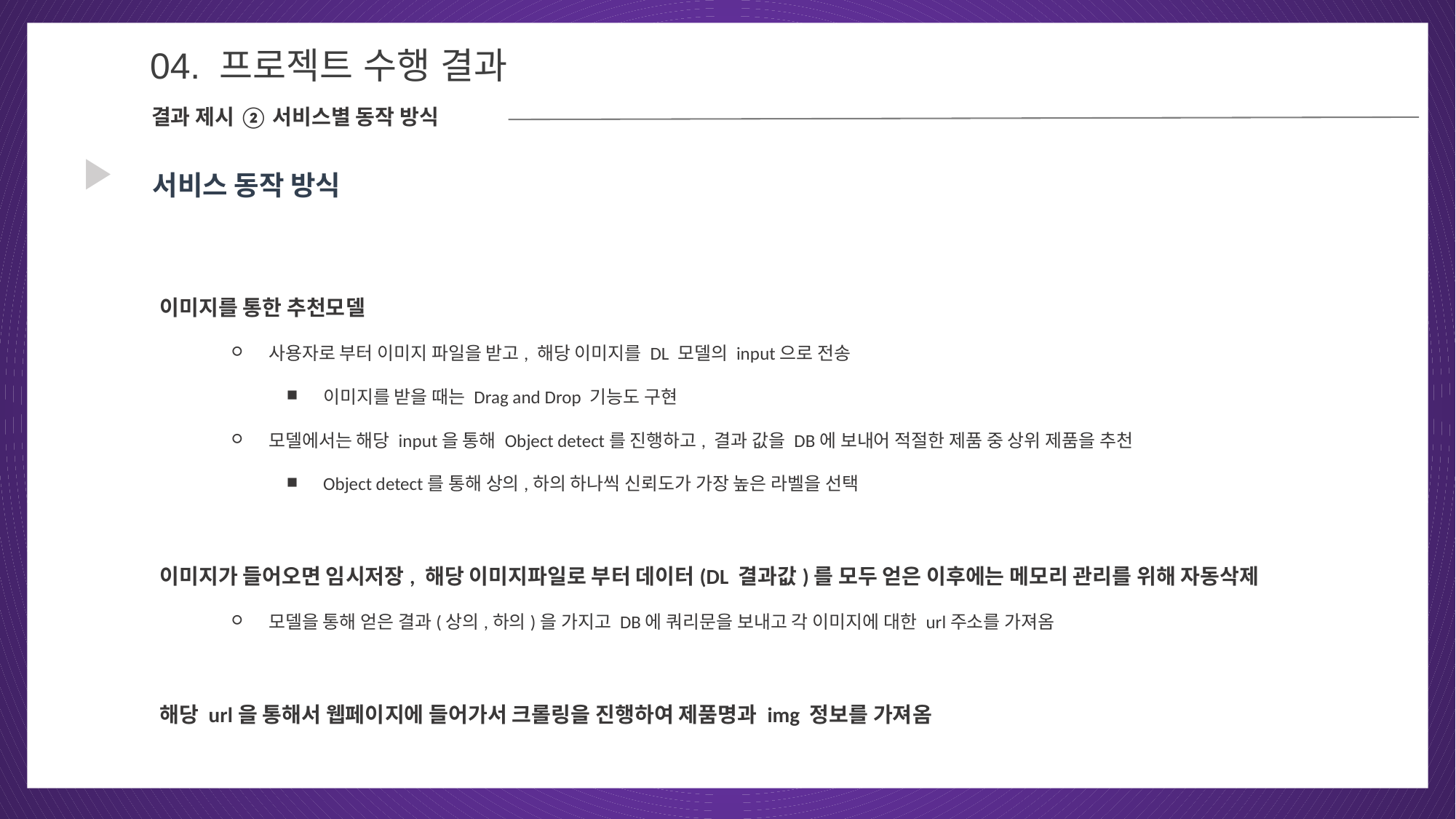

04
04. 프로젝트 수행 결과
결과 제시 ② 서비스별 동작 방식
▶
서비스 동작 방식

이미지를 통한 추천모델
사용자로 부터 이미지 파일을 받고, 해당 이미지를 DL 모델의 input으로 전송
이미지를 받을 때는 Drag and Drop 기능도 구현
모델에서는 해당 input을 통해 Object detect를 진행하고, 결과 값을 DB에 보내어 적절한 제품 중 상위 제품을 추천
Object detect를 통해 상의,하의 하나씩 신뢰도가 가장 높은 라벨을 선택

이미지가 들어오면 임시저장, 해당 이미지파일로 부터 데이터(DL 결과값)를 모두 얻은 이후에는 메모리 관리를 위해 자동삭제
모델을 통해 얻은 결과(상의,하의)을 가지고 DB에 쿼리문을 보내고 각 이미지에 대한 url주소를 가져옴

해당 url을 통해서 웹페이지에 들어가서 크롤링을 진행하여 제품명과 img 정보를 가져옴